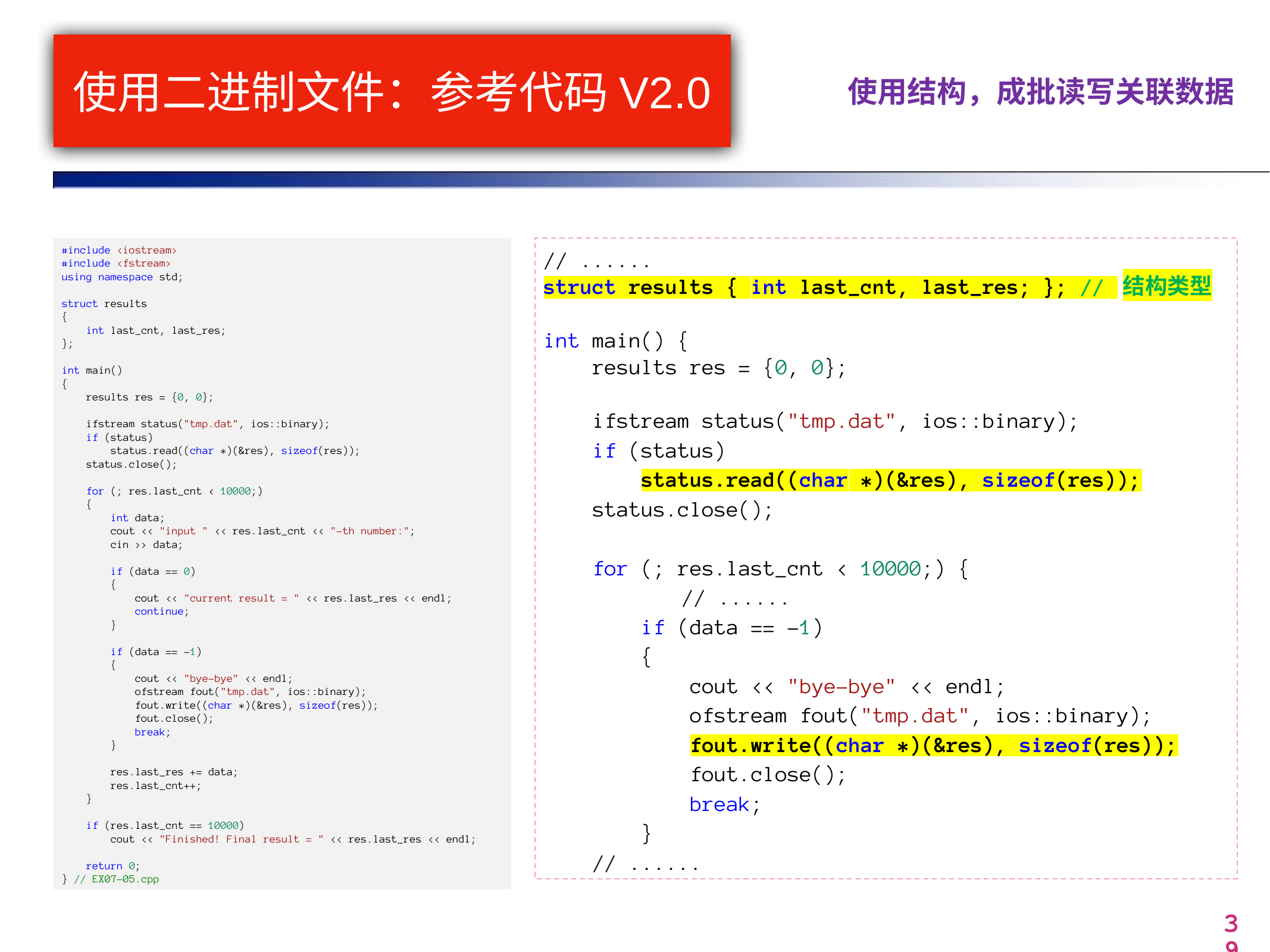

# 使用二进制文件：参考代码V2.0
使用结构，成批读写关联数据
#include <iostream>
#include <fstream>
using namespace std;
struct results
{
    int last_cnt, last_res;
};
int main()
{
    results res = {0, 0};
    ifstream status("tmp.dat", ios::binary);
    if (status)
        status.read((char *)(&res), sizeof(res));
    status.close();
    for (; res.last_cnt < 10000;)
    {
        int data;
        cout << "input " << res.last_cnt << "-th number:";
        cin >> data;
        if (data == 0)
        {
            cout << "current result = " << res.last_res << endl;
            continue;
        }
        if (data == -1)
        {
            cout << "bye-bye" << endl;
            ofstream fout("tmp.dat", ios::binary);
            fout.write((char *)(&res), sizeof(res));
            fout.close();
            break;
        }
        res.last_res += data;
        res.last_cnt++;
    }
    if (res.last_cnt == 10000)
        cout << "Finished! Final result = " << res.last_res << endl;
    return 0;
} // EX07-05.cpp
// ......
struct results { int last_cnt, last_res; }; // 结构类型
int main() {
    results res = {0, 0};
    ifstream status("tmp.dat", ios::binary);
    if (status)
        status.read((char *)(&res), sizeof(res));
    status.close();
    for (; res.last_cnt < 10000;) {
	    // ......
        if (data == -1)
        {
            cout << "bye-bye" << endl;
            ofstream fout("tmp.dat", ios::binary);
            fout.write((char *)(&res), sizeof(res));
            fout.close();
            break;
        }
    // ......
39